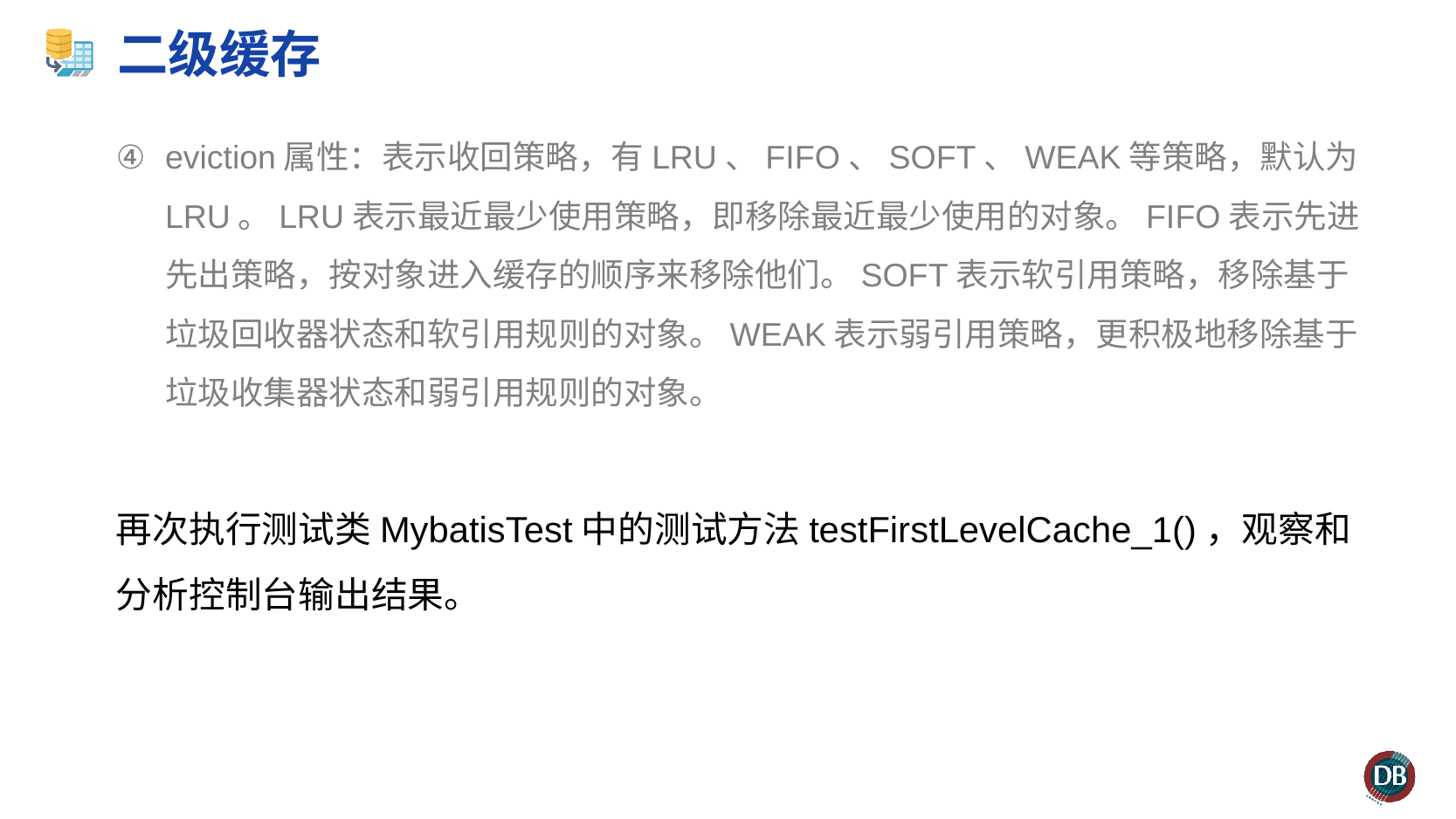

# 二级缓存
eviction属性：表示收回策略，有LRU、FIFO、SOFT、WEAK等策略，默认为LRU。LRU表示最近最少使用策略，即移除最近最少使用的对象。FIFO表示先进先出策略，按对象进入缓存的顺序来移除他们。SOFT表示软引用策略，移除基于垃圾回收器状态和软引用规则的对象。WEAK表示弱引用策略，更积极地移除基于垃圾收集器状态和弱引用规则的对象。

再次执行测试类MybatisTest中的测试方法testFirstLevelCache_1()，观察和分析控制台输出结果。